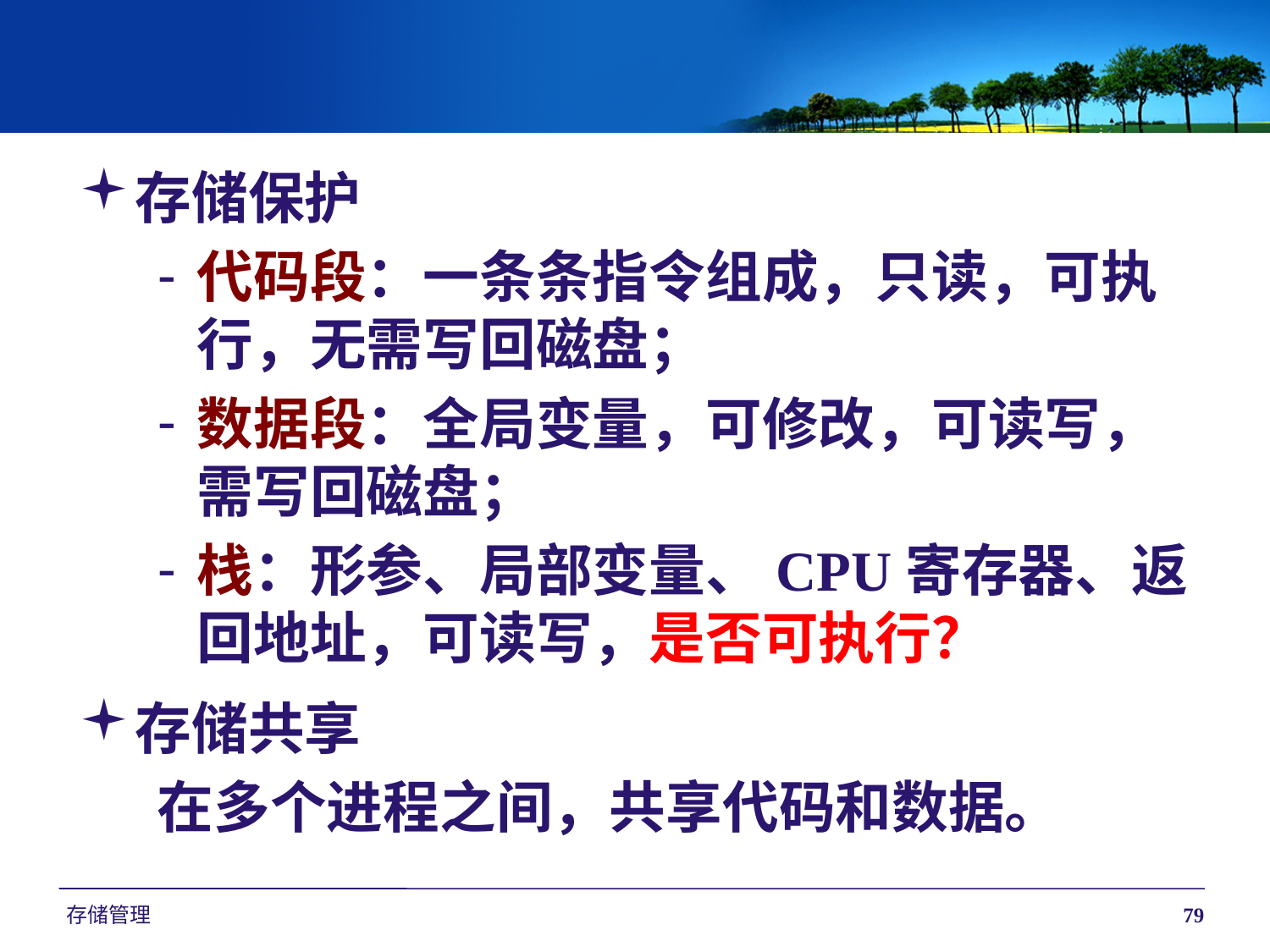

存储保护
代码段：一条条指令组成，只读，可执行，无需写回磁盘；
数据段：全局变量，可修改，可读写，需写回磁盘；
栈：形参、局部变量、CPU寄存器、返回地址，可读写，是否可执行？
存储共享
在多个进程之间，共享代码和数据。
存储管理
79